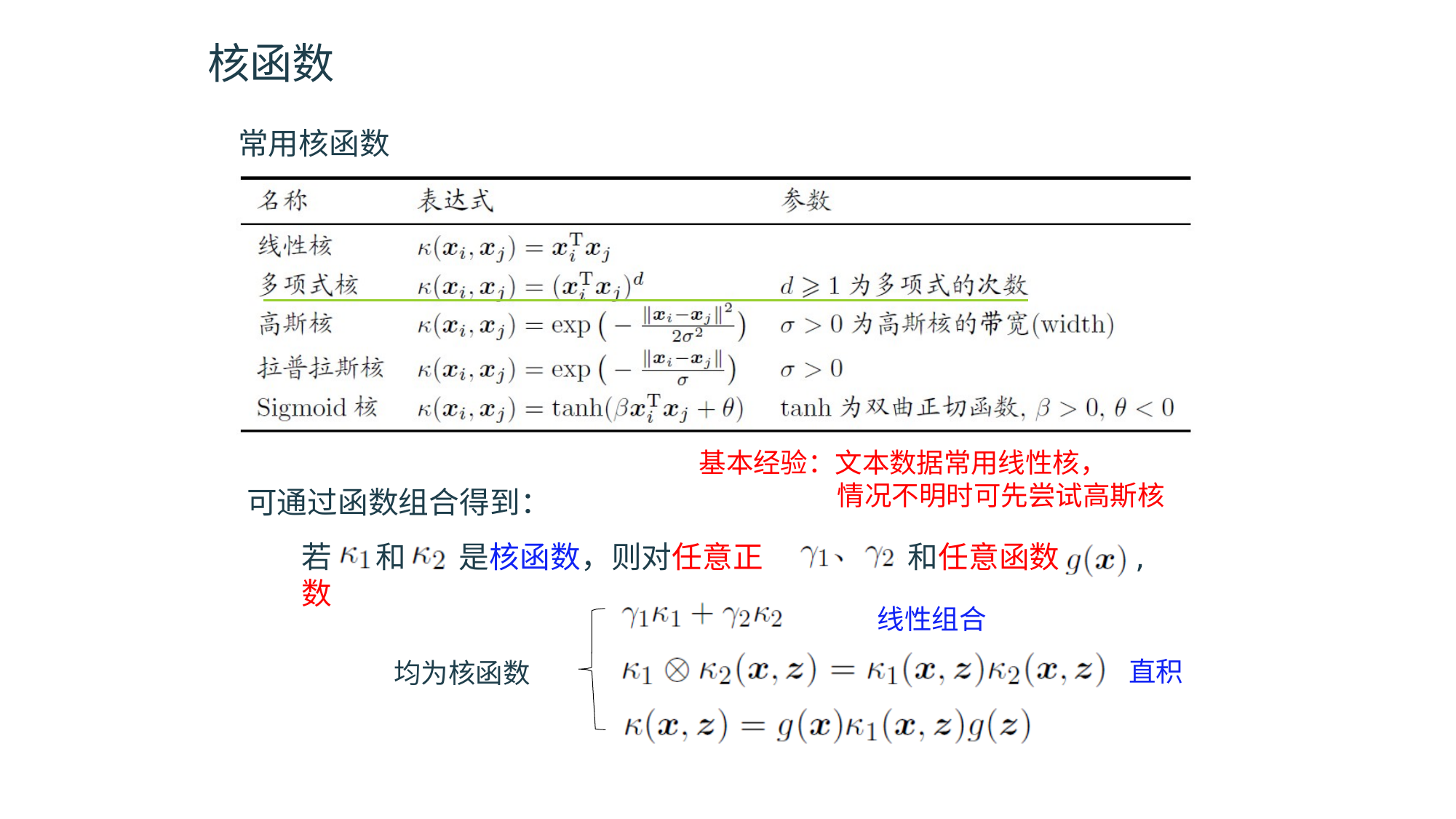

核函数
常用核函数

基本经验：文本数据常用线性核，
情况不明时可先尝试高斯核
可通过函数组合得到：

和任意函数	,
若	和	是核函数，则对任意正数

线性组合

直积
均为核函数